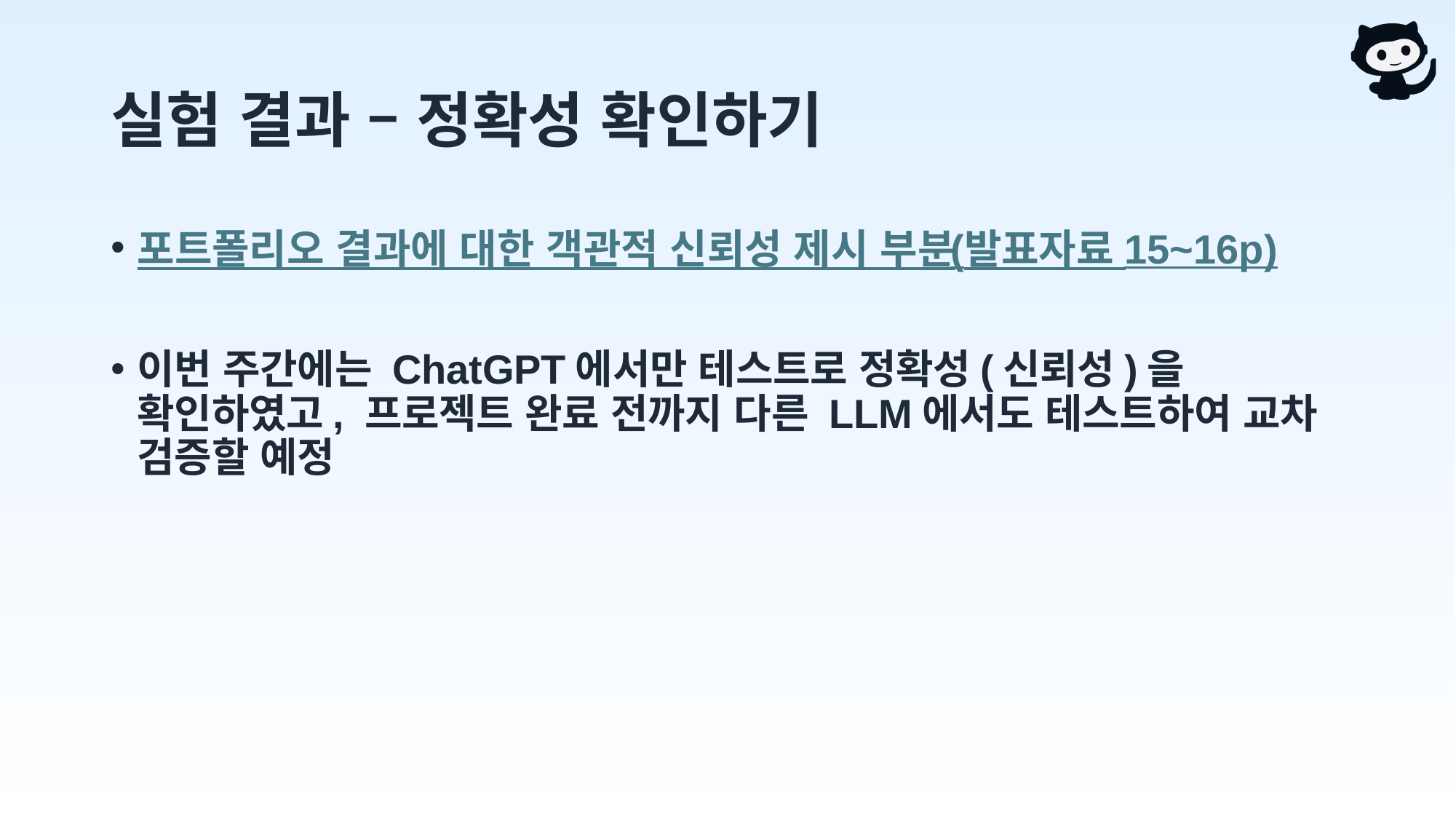

# 실험 결과 – 정확성 확인하기
포트폴리오 결과에 대한 객관적 신뢰성 제시 부분(발표자료 15~16p)

이번 주간에는 ChatGPT에서만 테스트로 정확성(신뢰성)을 확인하였고, 프로젝트 완료 전까지 다른 LLM에서도 테스트하여 교차 검증할 예정